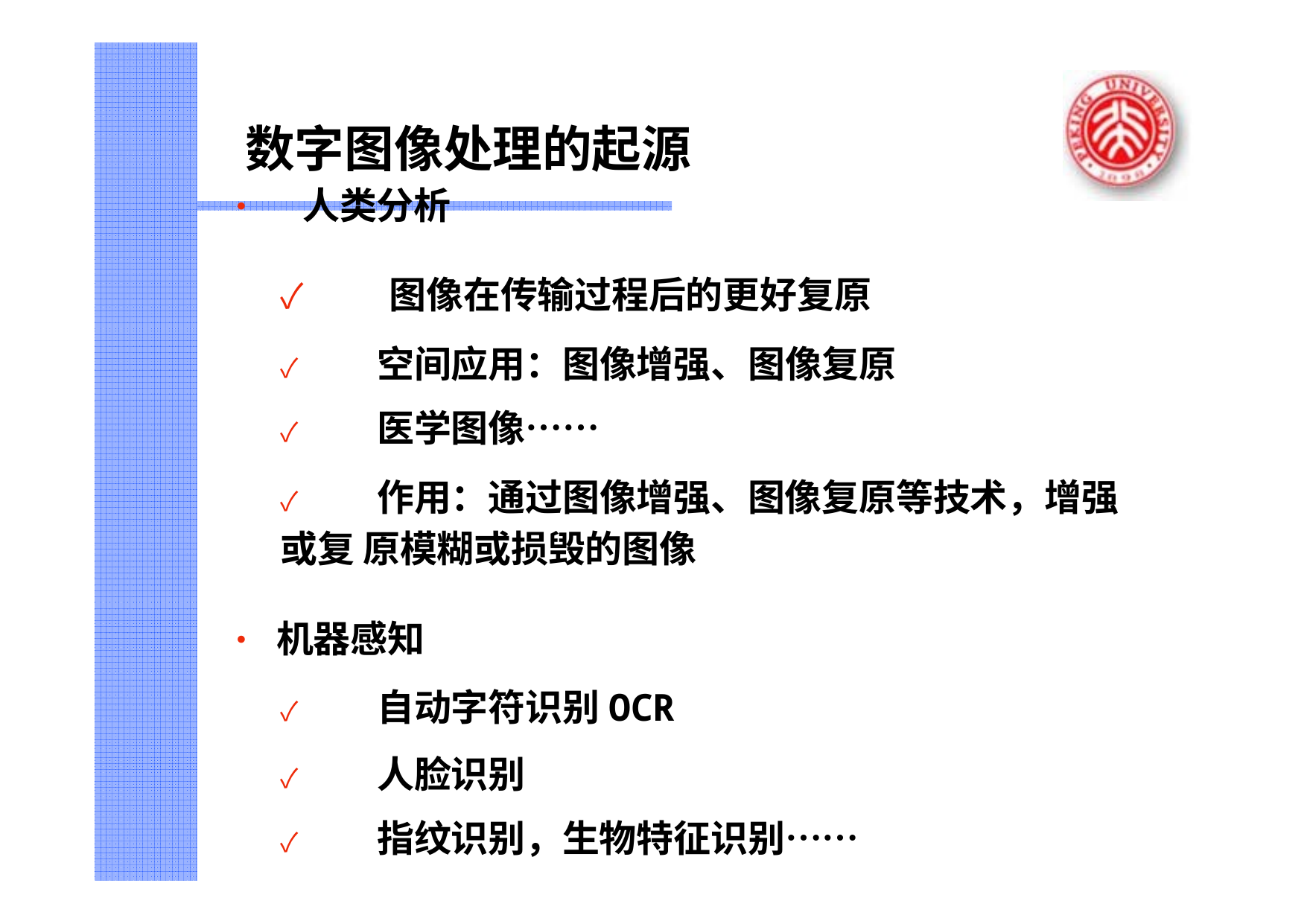

# 数字图像处理的起源
•	人类分析
✓	图像在传输过程后的更好复原
✓	空间应用：图像增强、图像复原
✓	医学图像……
✓	作用：通过图像增强、图像复原等技术，增强或复 原模糊或损毁的图像

•	机器感知
✓	自动字符识别OCR
✓	人脸识别
✓	指纹识别，生物特征识别……